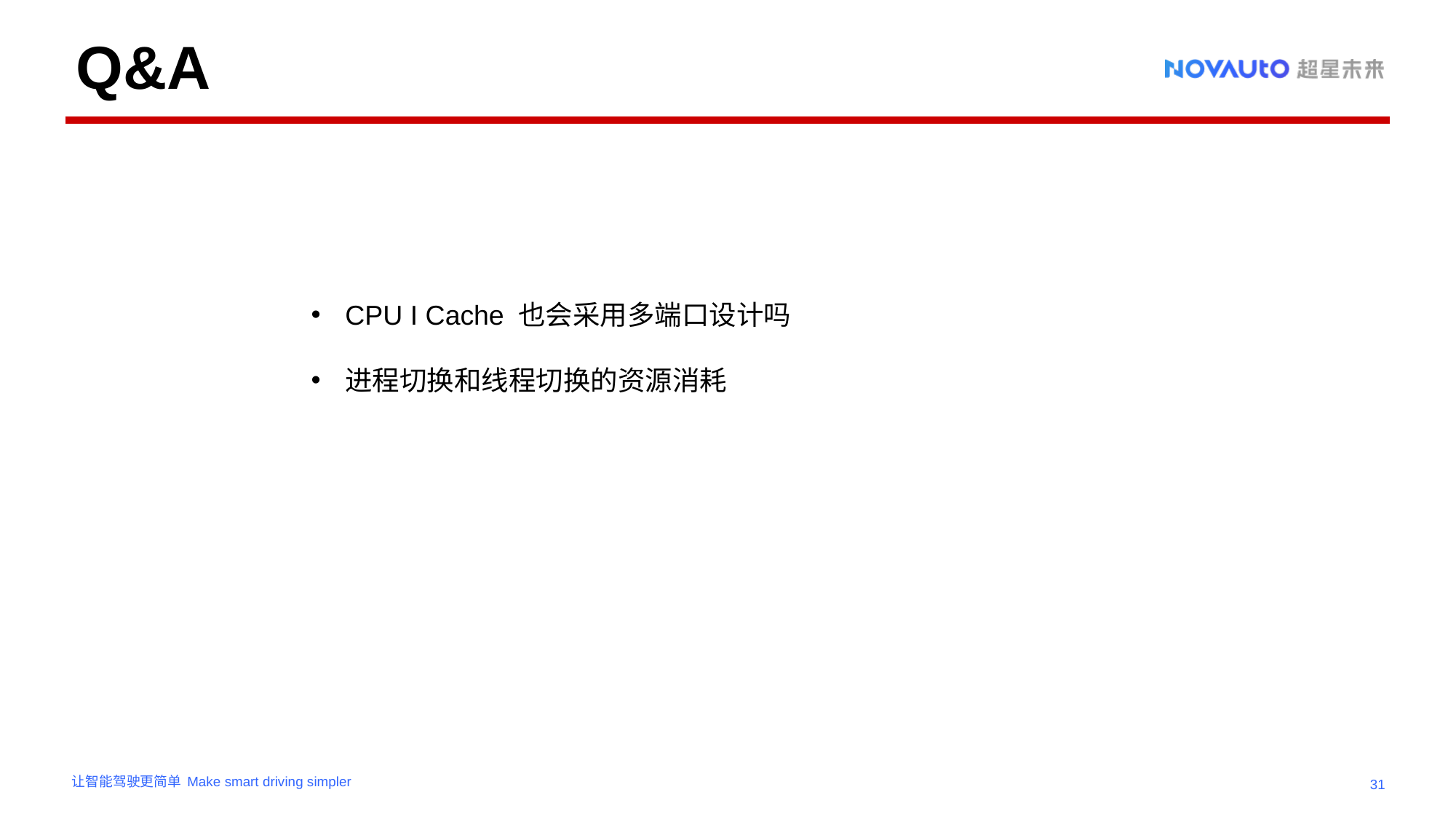

# Q&A
CPU I Cache 也会采用多端口设计吗

进程切换和线程切换的资源消耗